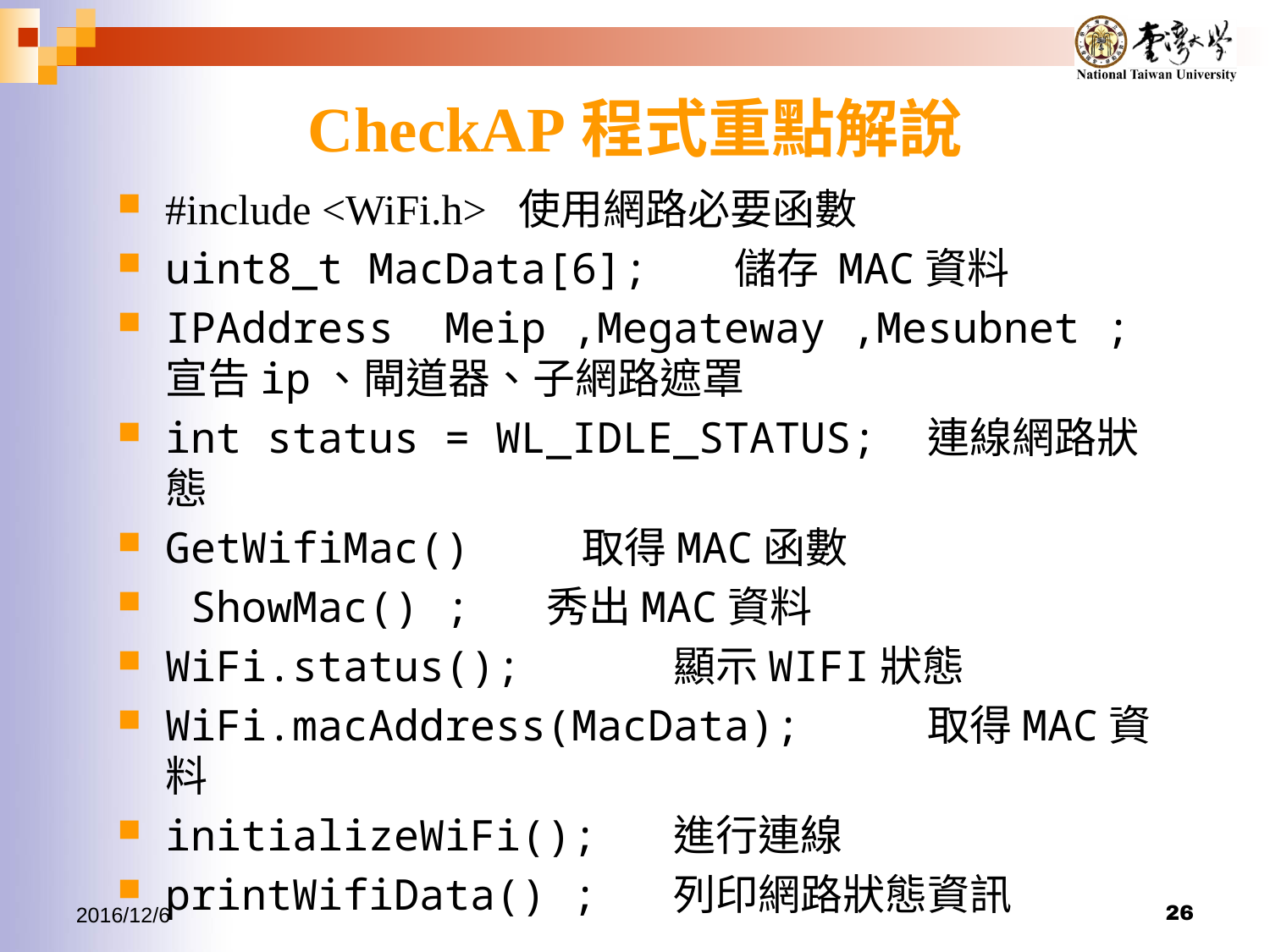

# CheckAP程式重點解說
#include <WiFi.h>  使用網路必要函數
uint8_t MacData[6];   儲存 MAC資料
IPAddress  Meip ,Megateway ,Mesubnet ; 宣告ip、閘道器、子網路遮罩
int status = WL_IDLE_STATUS;	連線網路狀態
GetWifiMac()    取得MAC函數
 ShowMac() ;	秀出MAC資料
WiFi.status();  	顯示WIFI狀態
WiFi.macAddress(MacData);	取得MAC資料
initializeWiFi();	進行連線
printWifiData() ;	列印網路狀態資訊
2016/12/6
26